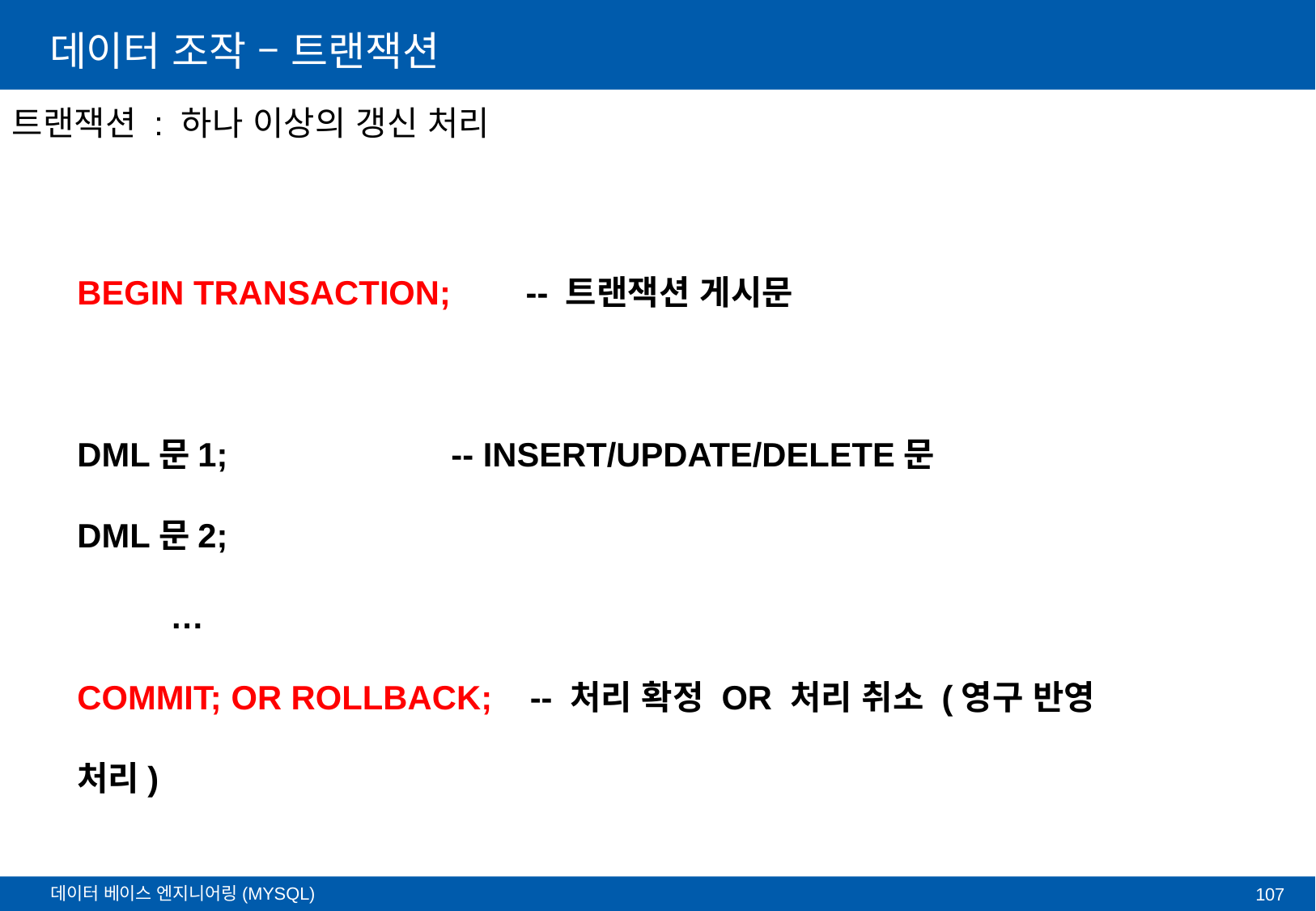

# 데이터 조작 – 트랜잭션
트랜잭션 : 하나 이상의 갱신 처리
BEGIN TRANSACTION;        -- 트랜잭션 게시문

DML문1;                        -- INSERT/UPDATE/DELETE문
DML문2;
          …
COMMIT; OR ROLLBACK;    -- 처리 확정 OR 처리 취소 (영구 반영 처리)
107